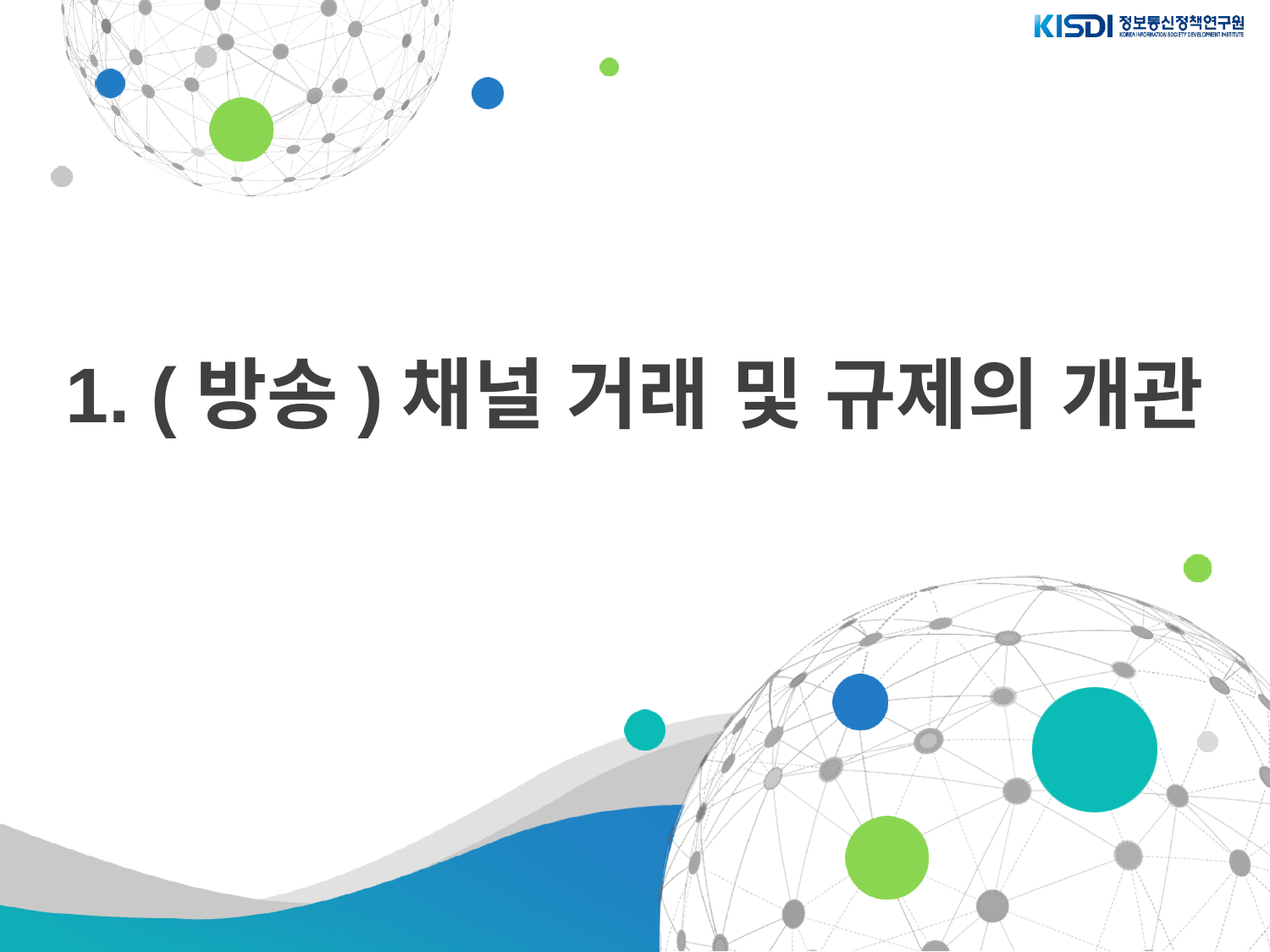

# 1. (방송)채널 거래 및 규제의 개관